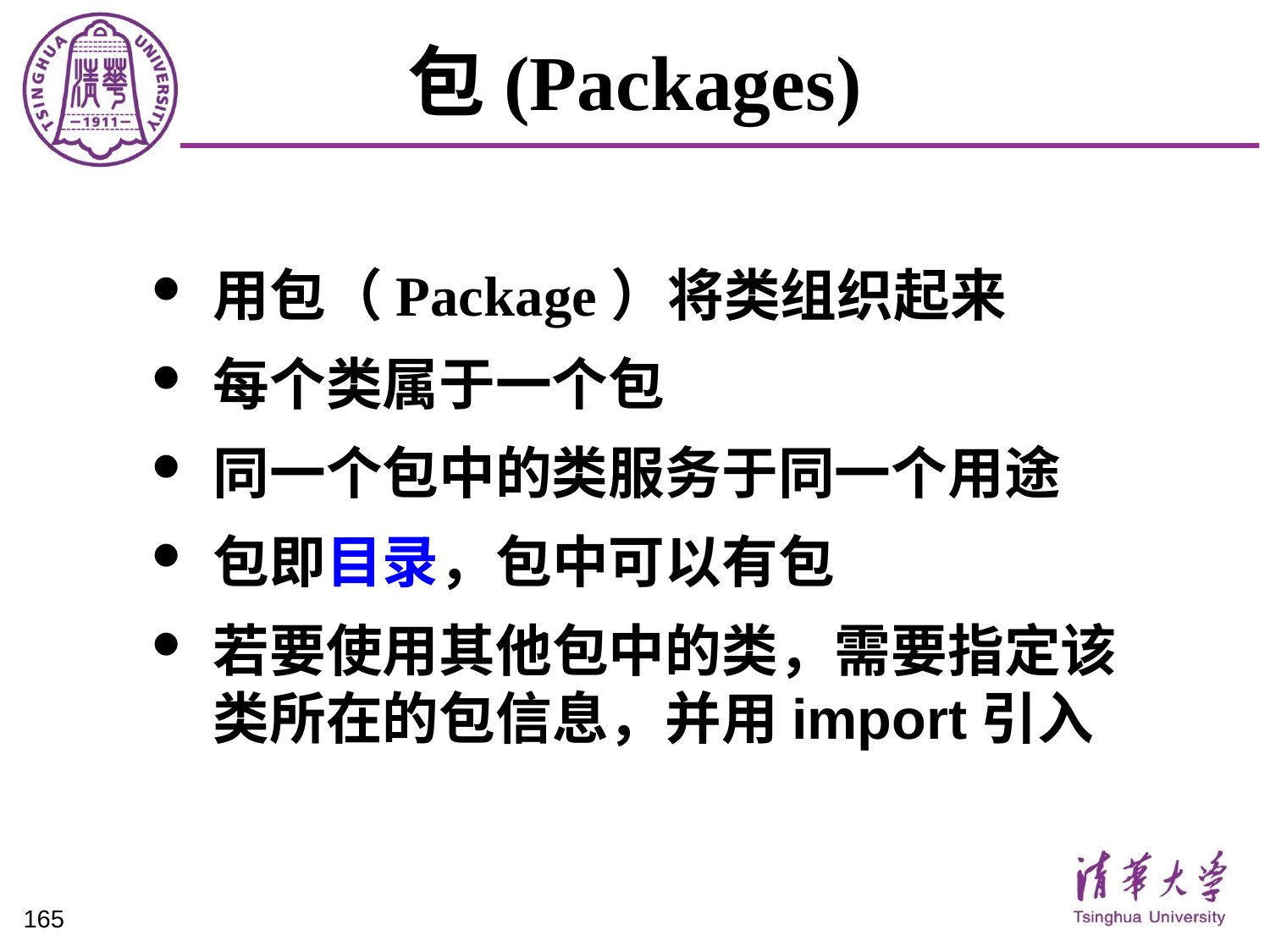

# 包(Packages)
用包（Package）将类组织起来
每个类属于一个包
同一个包中的类服务于同一个用途
包即目录，包中可以有包
若要使用其他包中的类，需要指定该类所在的包信息，并用import引入
165